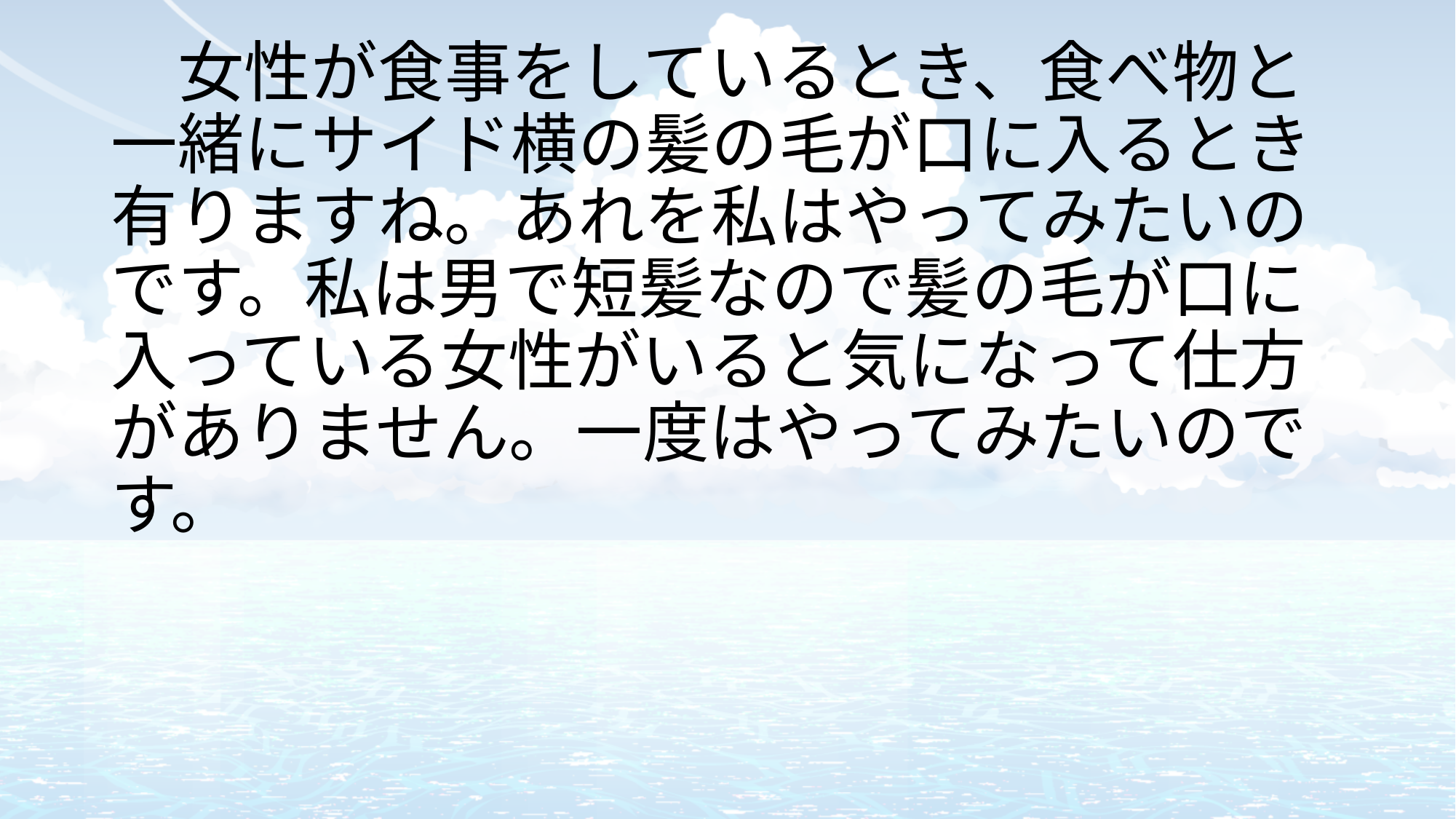

女性が食事をしているとき、食べ物と一緒にサイド横の髪の毛が口に入るとき有りますね。あれを私はやってみたいのです。私は男で短髪なので髪の毛が口に入っている女性がいると気になって仕方がありません。一度はやってみたいのです。